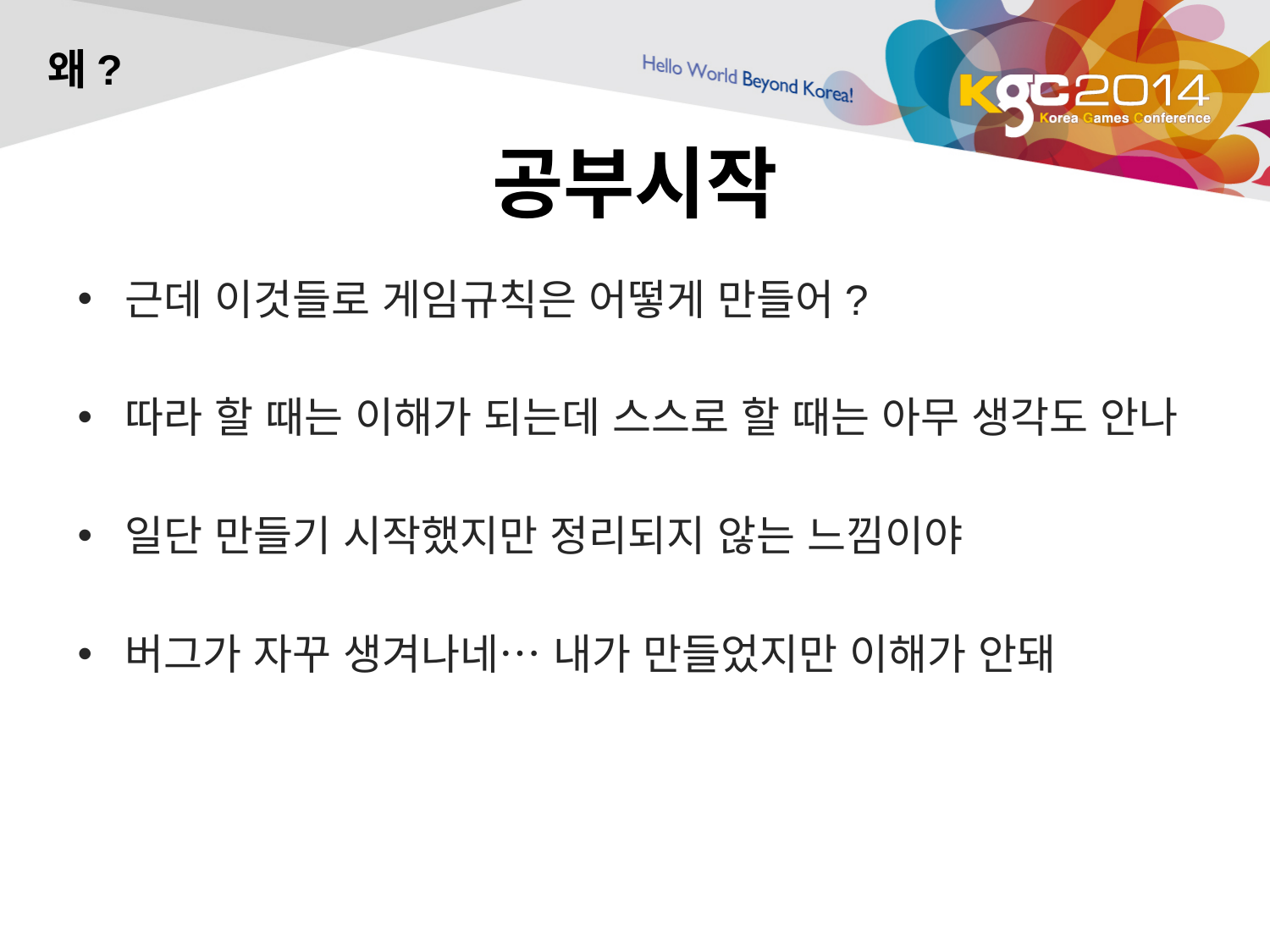

왜?
# 공부시작
근데 이것들로 게임규칙은 어떻게 만들어?

따라 할 때는 이해가 되는데 스스로 할 때는 아무 생각도 안나

일단 만들기 시작했지만 정리되지 않는 느낌이야

버그가 자꾸 생겨나네… 내가 만들었지만 이해가 안돼